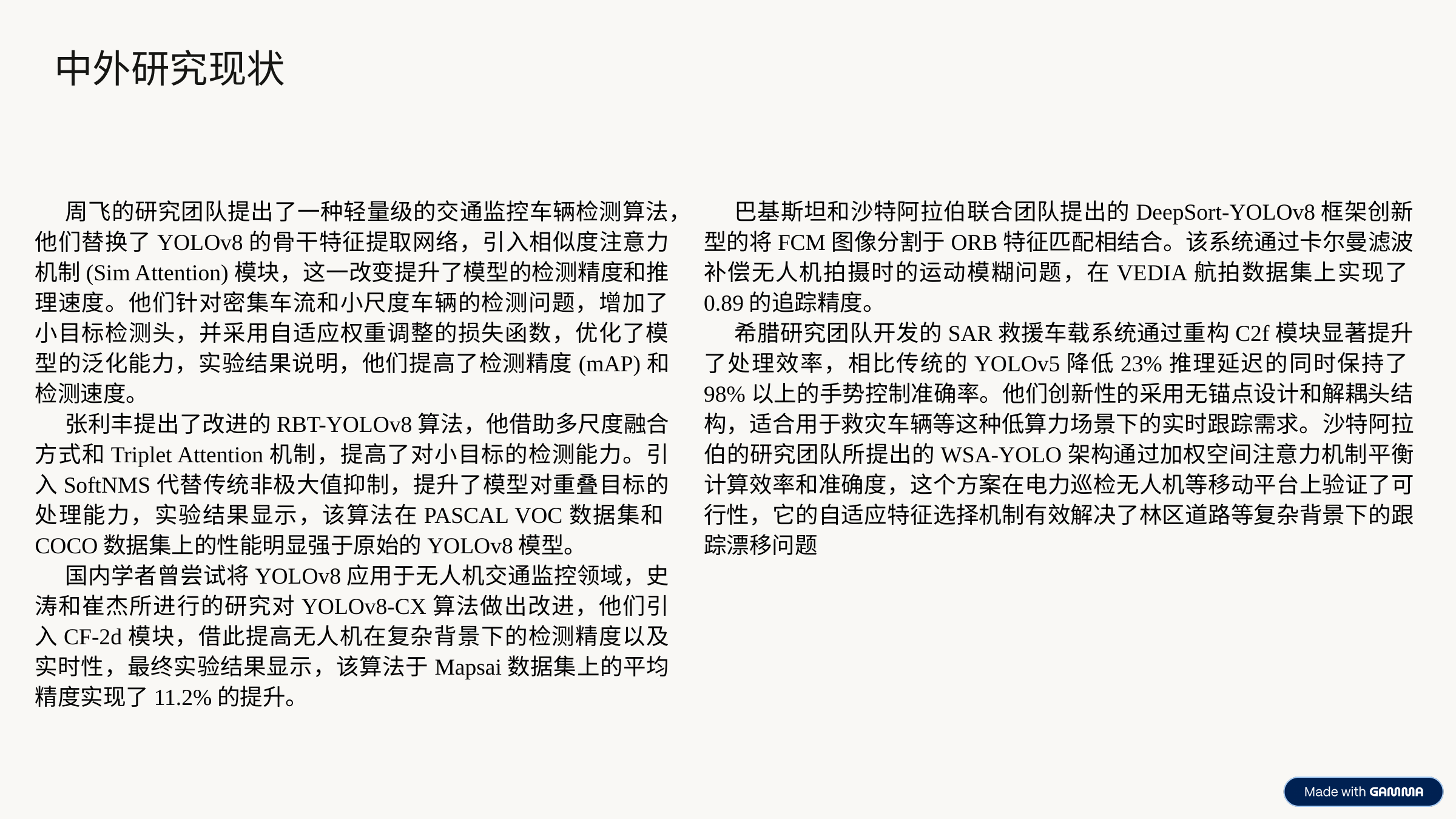

中外研究现状
周飞的研究团队提出了一种轻量级的交通监控车辆检测算法，他们替换了YOLOv8的骨干特征提取网络，引入相似度注意力机制(Sim Attention)模块，这一改变提升了模型的检测精度和推理速度。他们针对密集车流和小尺度车辆的检测问题，增加了小目标检测头，并采用自适应权重调整的损失函数，优化了模型的泛化能力，实验结果说明，他们提高了检测精度(mAP)和检测速度。
张利丰提出了改进的RBT-YOLOv8算法，他借助多尺度融合方式和Triplet Attention机制，提高了对小目标的检测能力。引入SoftNMS代替传统非极大值抑制，提升了模型对重叠目标的处理能力，实验结果显示，该算法在PASCAL VOC数据集和COCO数据集上的性能明显强于原始的YOLOv8模型。
国内学者曾尝试将YOLOv8应用于无人机交通监控领域，史涛和崔杰所进行的研究对YOLOv8-CX算法做出改进，他们引入CF-2d模块，借此提高无人机在复杂背景下的检测精度以及实时性，最终实验结果显示，该算法于Mapsai数据集上的平均精度实现了11.2%的提升。
巴基斯坦和沙特阿拉伯联合团队提出的DeepSort-YOLOv8框架创新型的将FCM图像分割于ORB特征匹配相结合。该系统通过卡尔曼滤波补偿无人机拍摄时的运动模糊问题，在VEDIA航拍数据集上实现了0.89的追踪精度。
希腊研究团队开发的SAR救援车载系统通过重构C2f模块显著提升了处理效率，相比传统的YOLOv5降低23%推理延迟的同时保持了98%以上的手势控制准确率。他们创新性的采用无锚点设计和解耦头结构，适合用于救灾车辆等这种低算力场景下的实时跟踪需求。沙特阿拉伯的研究团队所提出的WSA-YOLO架构通过加权空间注意力机制平衡计算效率和准确度，这个方案在电力巡检无人机等移动平台上验证了可行性，它的自适应特征选择机制有效解决了林区道路等复杂背景下的跟踪漂移问题